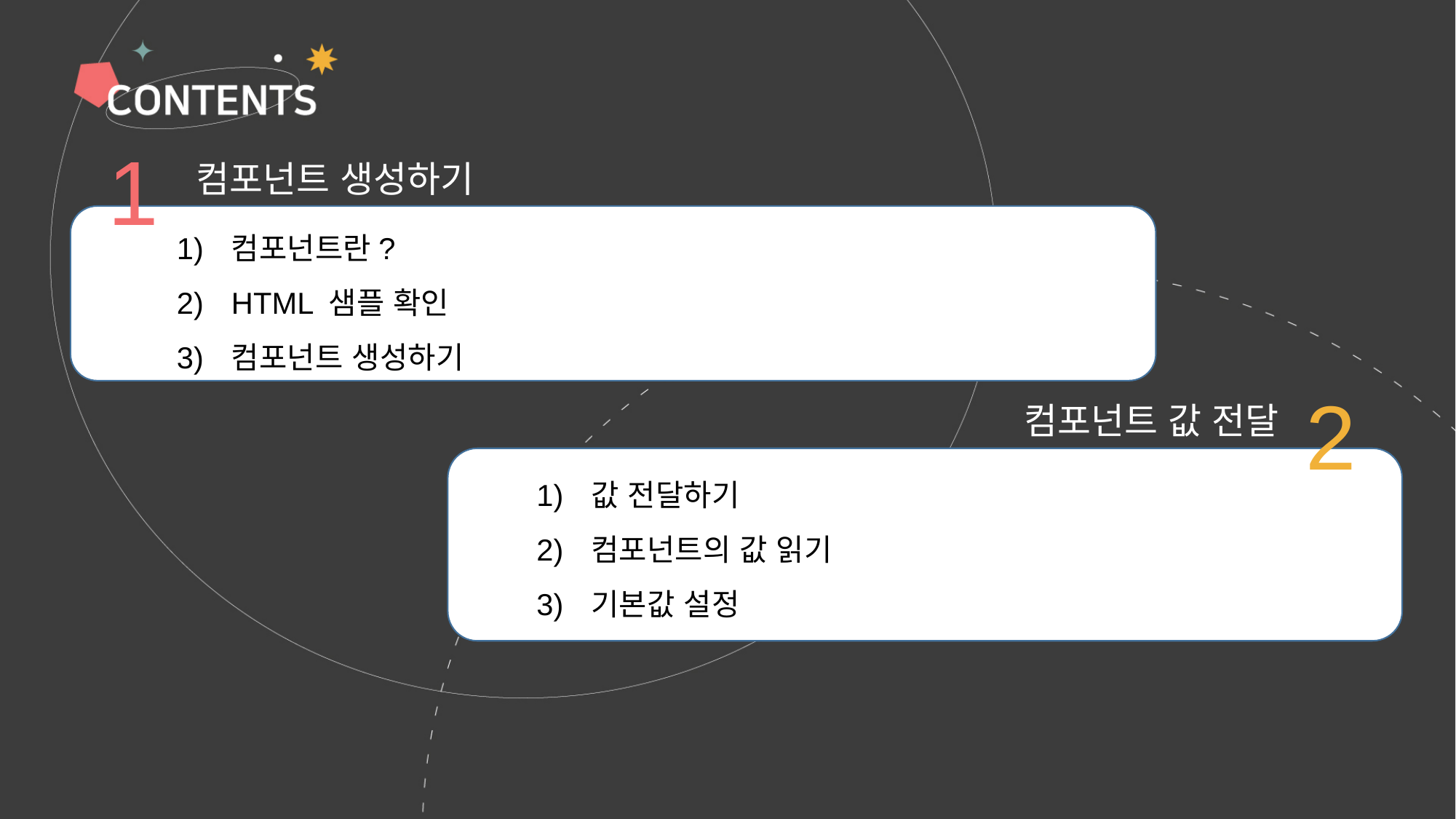

1
 컴포넌트 생성하기
컴포넌트란?
HTML 샘플 확인
컴포넌트 생성하기

2
컴포넌트 값 전달

값 전달하기
컴포넌트의 값 읽기
기본값 설정